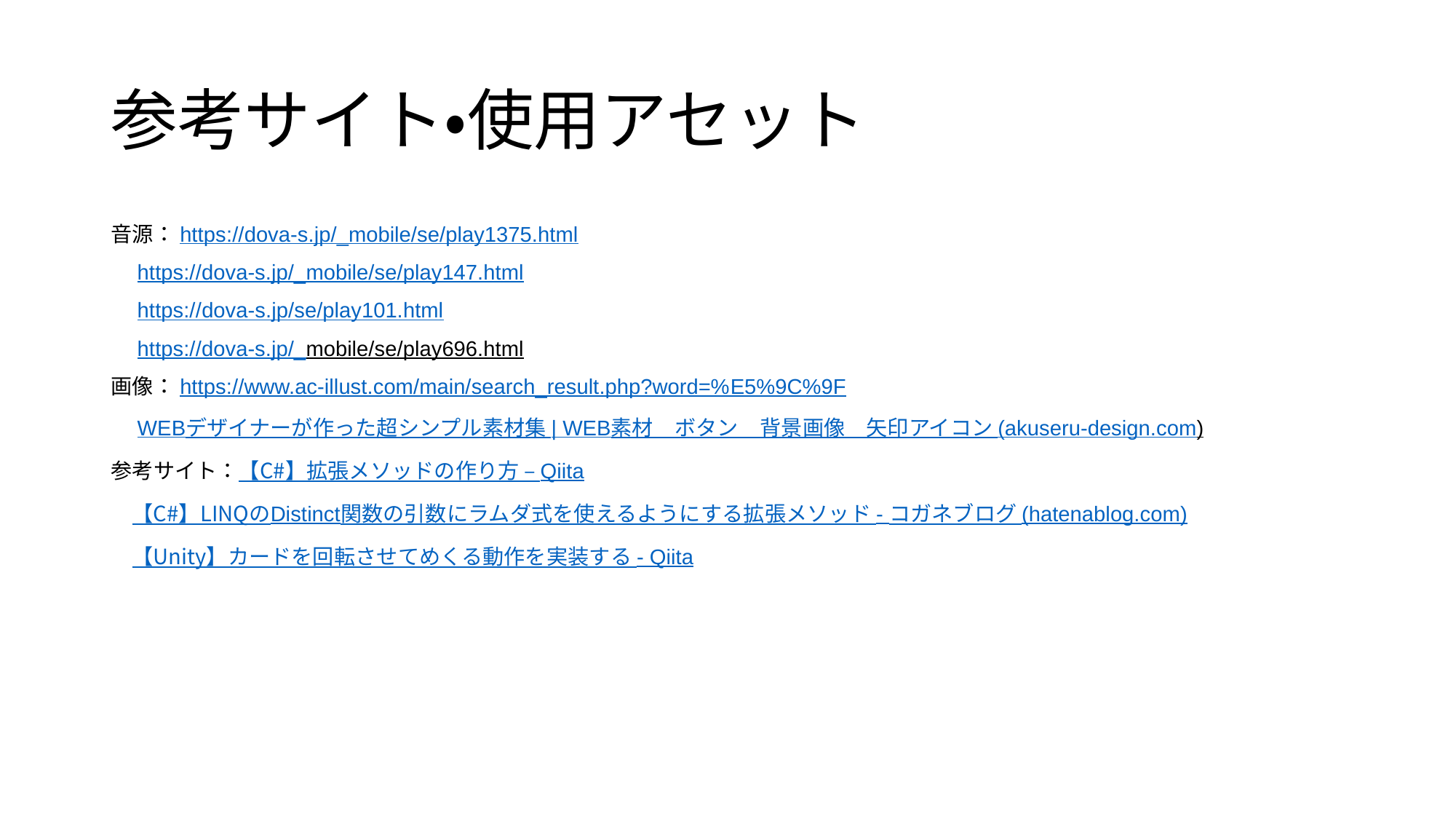

# 参考サイト・使用アセット
音源：https://dova-s.jp/_mobile/se/play1375.html
　https://dova-s.jp/_mobile/se/play147.html
　https://dova-s.jp/se/play101.html
　https://dova-s.jp/_mobile/se/play696.html
画像：https://www.ac-illust.com/main/search_result.php?word=%E5%9C%9F
　WEBデザイナーが作った超シンプル素材集 | WEB素材　ボタン　背景画像　矢印アイコン (akuseru-design.com)
参考サイト：【C#】拡張メソッドの作り方 – Qiita
　【C#】LINQのDistinct関数の引数にラムダ式を使えるようにする拡張メソッド - コガネブログ (hatenablog.com)
　【Unity】カードを回転させてめくる動作を実装する - Qiita